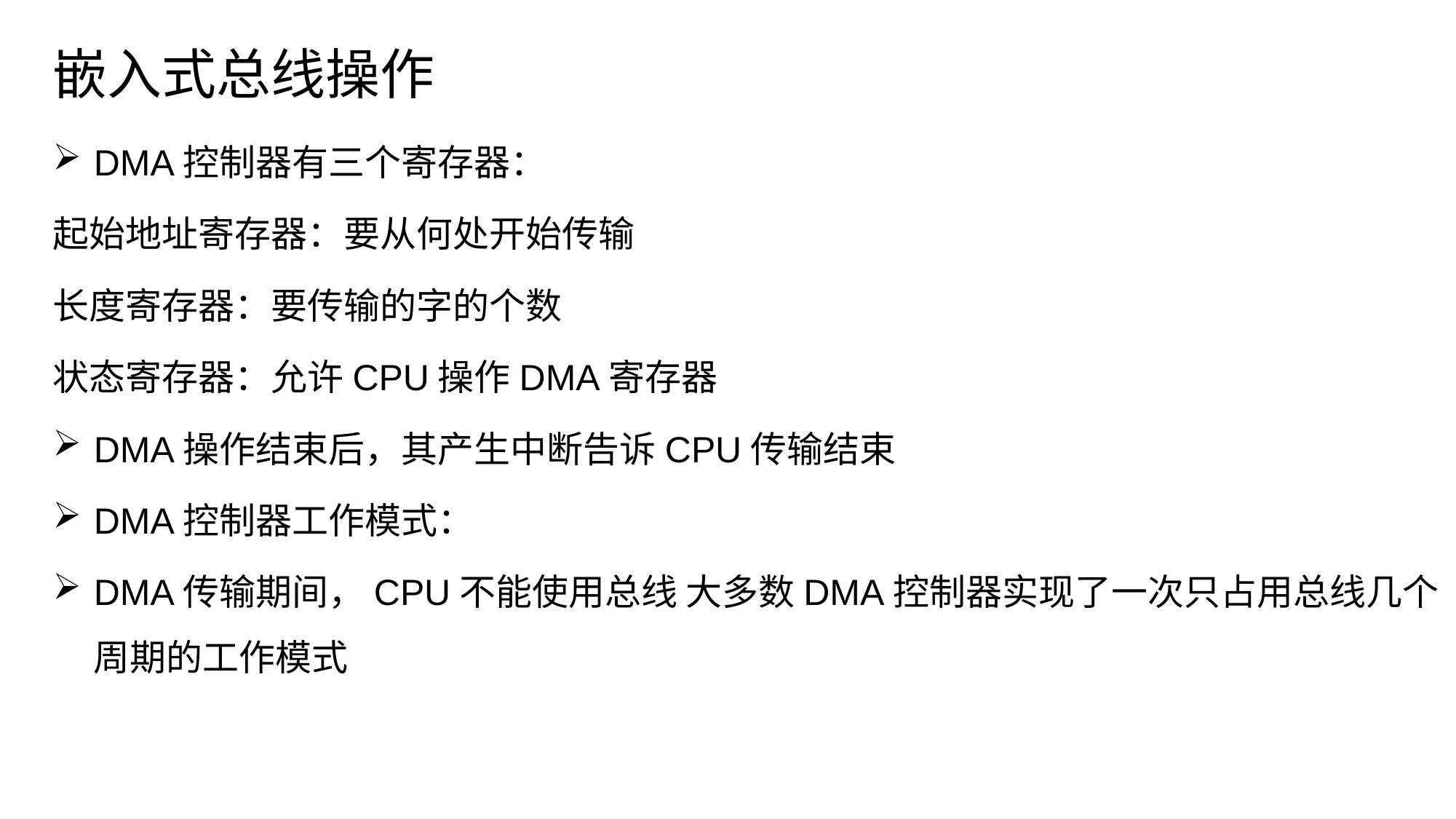

# 嵌入式总线操作
DMA控制器有三个寄存器：
起始地址寄存器：要从何处开始传输
长度寄存器：要传输的字的个数
状态寄存器：允许CPU操作DMA寄存器
DMA操作结束后，其产生中断告诉CPU传输结束
DMA控制器工作模式：
DMA传输期间，CPU不能使用总线 大多数DMA控制器实现了一次只占用总线几个周期的工作模式

65